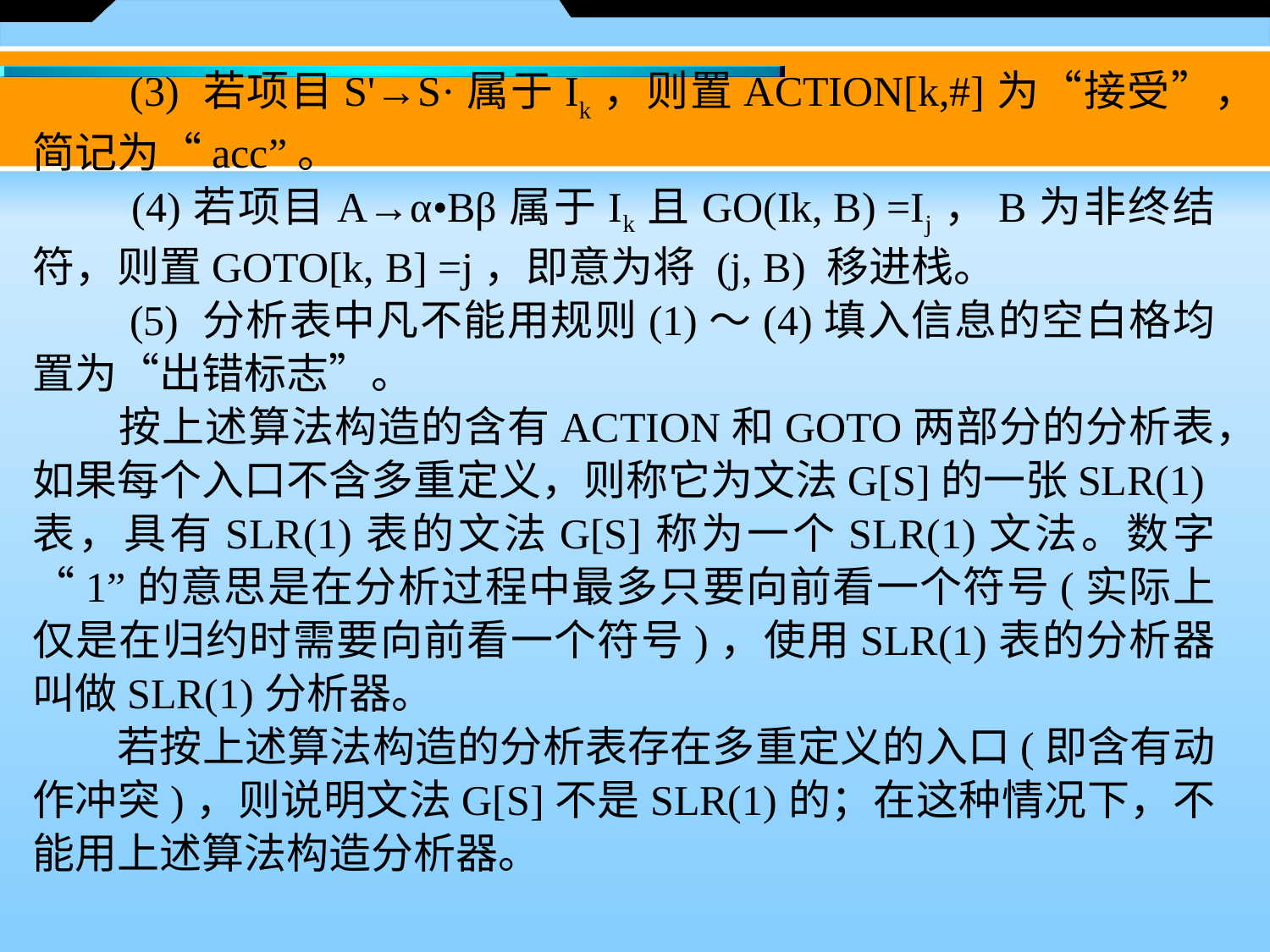

(3) 若项目S'→S·属于Ik，则置ACTION[k,#]为“接受”，简记为“acc”。
　　(4)若项目A→α•Bβ属于Ik且GO(Ik, B) =Ij，B为非终结符，则置GOTO[k, B] =j，即意为将 (j, B) 移进栈。
　　(5) 分析表中凡不能用规则(1)～(4)填入信息的空白格均置为“出错标志”。
　　按上述算法构造的含有ACTION和GOTO两部分的分析表，如果每个入口不含多重定义，则称它为文法G[S]的一张SLR(1)表，具有SLR(1)表的文法G[S]称为一个SLR(1)文法。数字“1”的意思是在分析过程中最多只要向前看一个符号(实际上仅是在归约时需要向前看一个符号)，使用SLR(1)表的分析器叫做SLR(1)分析器。
　　若按上述算法构造的分析表存在多重定义的入口(即含有动作冲突)，则说明文法G[S]不是SLR(1)的；在这种情况下，不能用上述算法构造分析器。